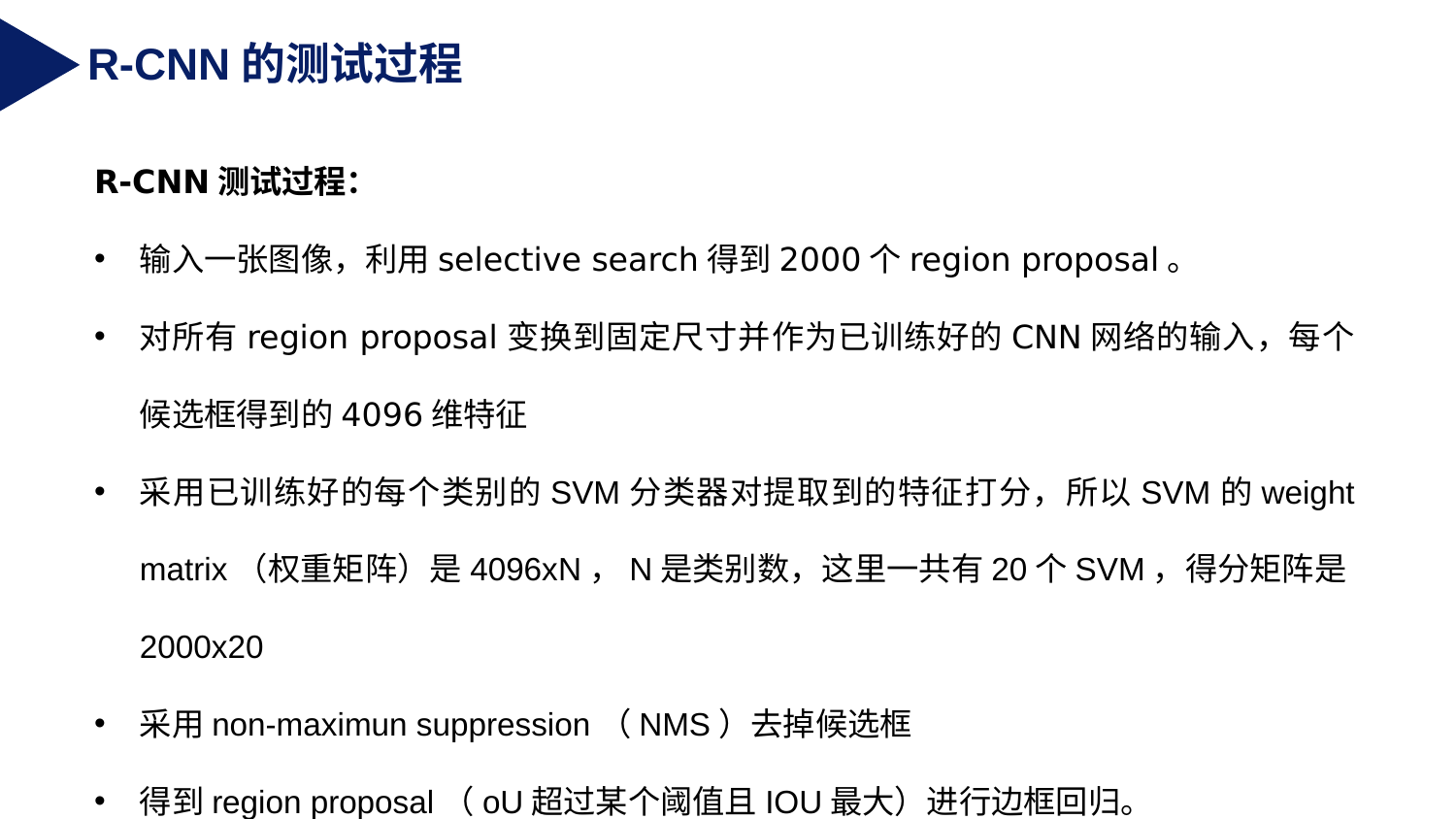

R-CNN的测试过程
R-CNN测试过程：
输入一张图像，利用selective search得到2000个region proposal。
对所有region proposal变换到固定尺寸并作为已训练好的CNN网络的输入，每个候选框得到的4096维特征
采用已训练好的每个类别的SVM分类器对提取到的特征打分，所以SVM的weight matrix（权重矩阵）是4096xN，N是类别数，这里一共有20个SVM，得分矩阵是2000x20
采用non-maximun suppression（NMS）去掉候选框
得到region proposal（oU超过某个阈值且IOU最大）进行边框回归。